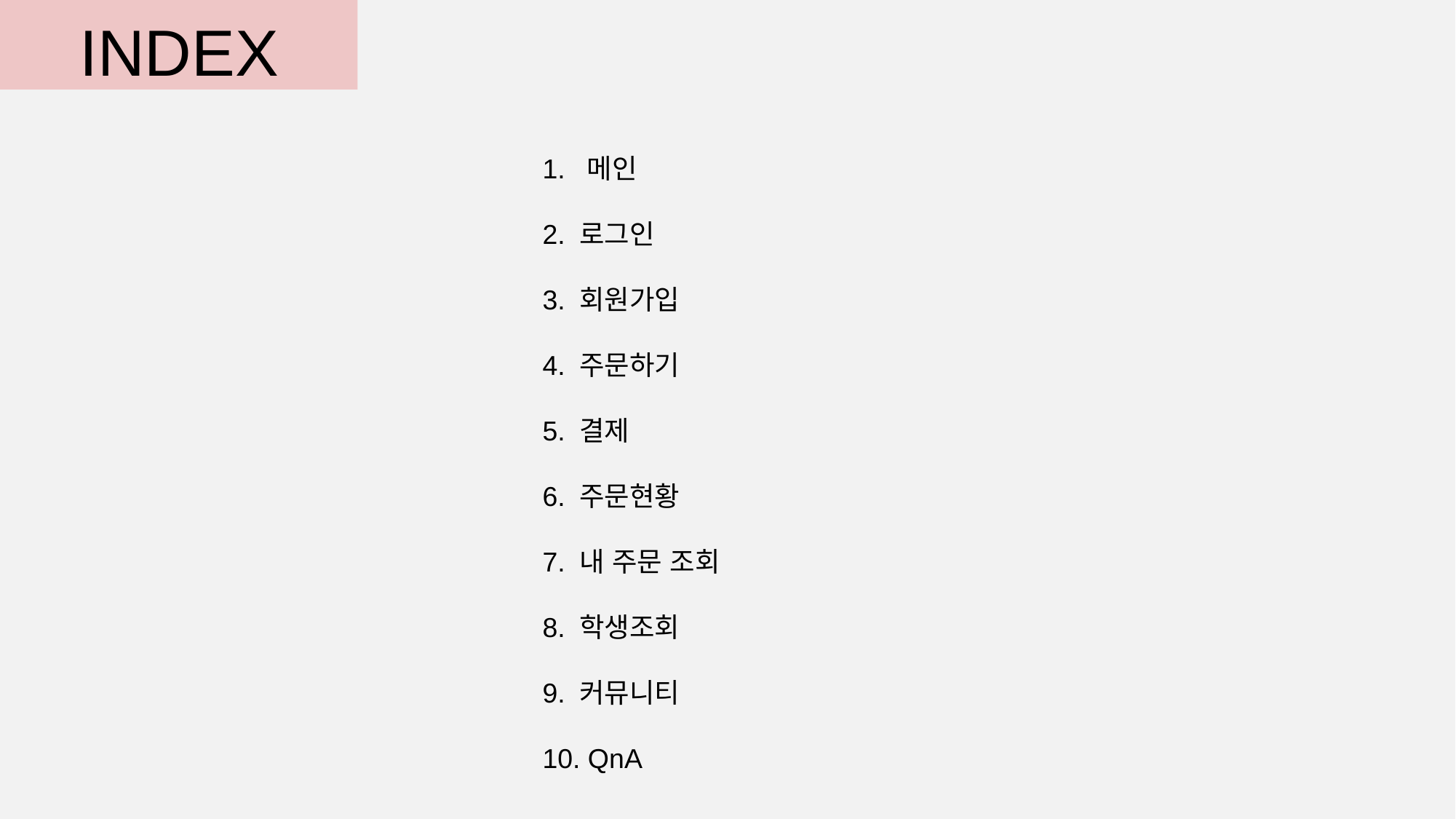

INDEX
1.  메인

2. 로그인

3. 회원가입

4. 주문하기

5. 결제

6. 주문현황

7. 내 주문 조회

8. 학생조회

9. 커뮤니티

10. QnA